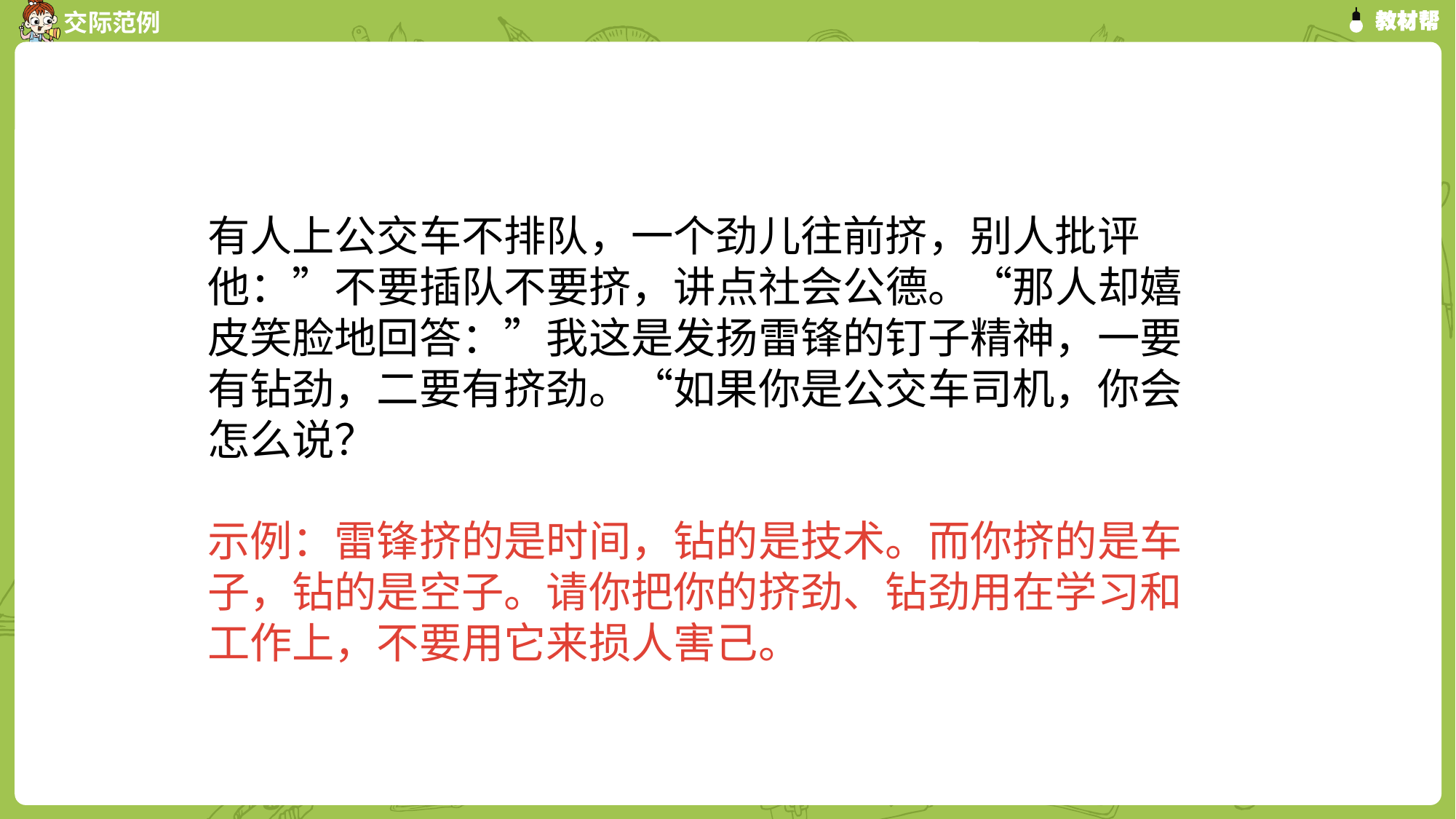

有人上公交车不排队，一个劲儿往前挤，别人批评他：”不要插队不要挤，讲点社会公德。“那人却嬉皮笑脸地回答：”我这是发扬雷锋的钉子精神，一要有钻劲，二要有挤劲。“如果你是公交车司机，你会怎么说？

示例：雷锋挤的是时间，钻的是技术。而你挤的是车子，钻的是空子。请你把你的挤劲、钻劲用在学习和工作上，不要用它来损人害己。